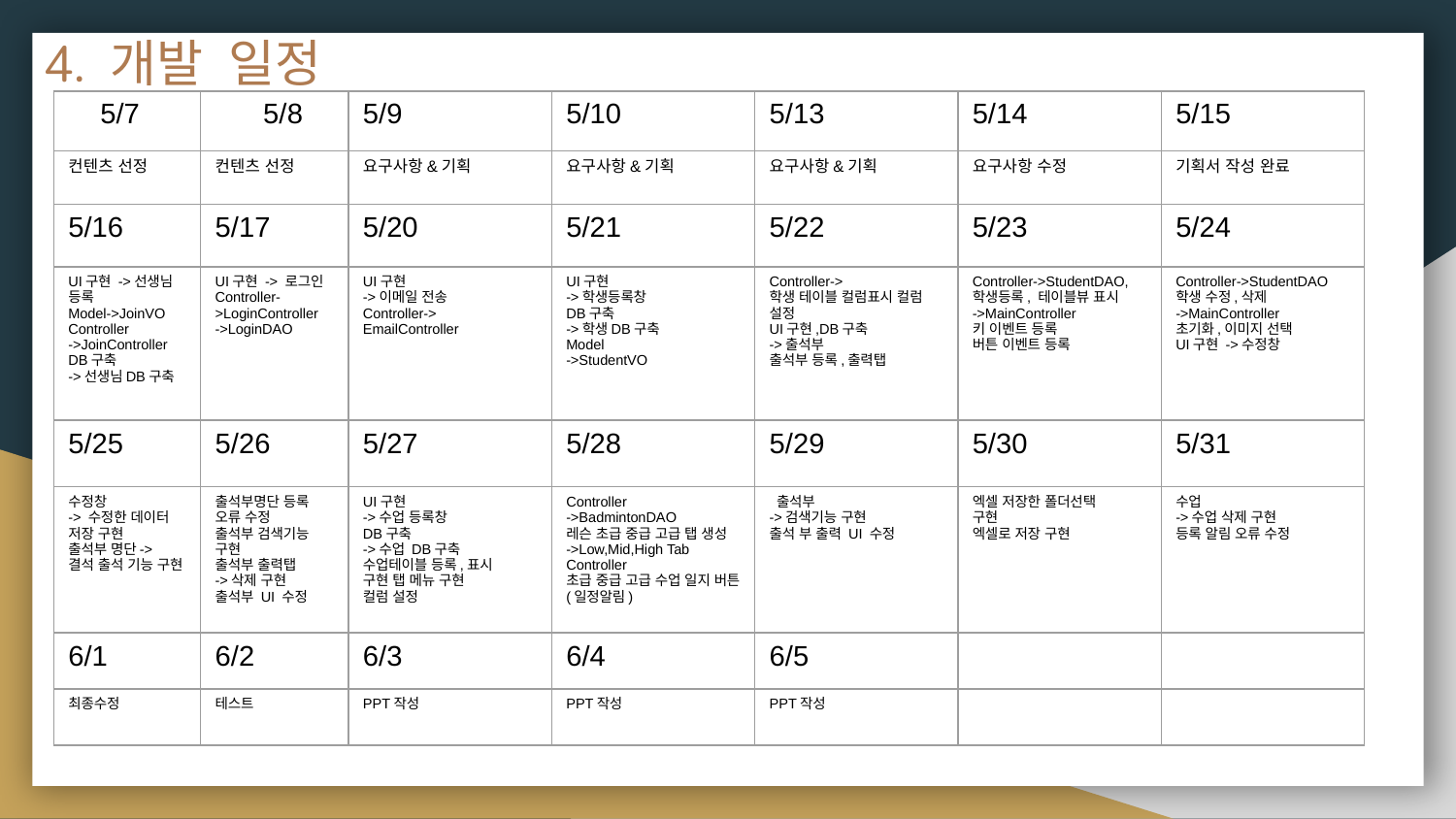

# 4. 개발  일정
| 5/7 | 5/8 | 5/9 | 5/10 | 5/13 | 5/14 | 5/15 |
| --- | --- | --- | --- | --- | --- | --- |
| 컨텐츠 선정 | 컨텐츠 선정 | 요구사항&기획 | 요구사항&기획 | 요구사항&기획 | 요구사항 수정 | 기획서 작성 완료 |
| 5/16 | 5/17 | 5/20 | 5/21 | 5/22 | 5/23 | 5/24 |
| UI구현 ->선생님 등록 Model->JoinVO Controller ->JoinController DB구축 ->선생님DB구축 | UI구현 -> 로그인 Controller->LoginController ->LoginDAO | UI구현 ->이메일 전송 Controller-> EmailController | UI구현 ->학생등록창 DB구축 ->학생DB구축 Model ->StudentVO | Controller-> 학생 테이블 컬럼표시 컬럼 설정 UI구현,DB구축 ->출석부 출석부 등록,출력탭 | Controller->StudentDAO,학생등록, 테이블뷰 표시 ->MainController 키 이벤트 등록 버튼 이벤트 등록 | Controller->StudentDAO 학생 수정,삭제 ->MainController 초기화,이미지 선택 UI구현 ->수정창 |
| 5/25 | 5/26 | 5/27 | 5/28 | 5/29 | 5/30 | 5/31 |
| 수정창 -> 수정한 데이터 저장 구현 출석부 명단-> 결석 출석 기능 구현 | 출석부명단 등록 오류 수정 출석부 검색기능 구현 출석부 출력탭 ->삭제 구현 출석부 UI 수정 | UI구현 ->수업 등록창 DB구축 ->수업 DB구축 수업테이블 등록,표시 구현 탭 메뉴 구현 컬럼 설정 | Controller ->BadmintonDAO 레슨 초급 중급 고급 탭 생성 ->Low,Mid,High Tab Controller 초급 중급 고급 수업 일지 버튼 (일정알림) | 출석부 ->검색기능 구현 출석 부 출력 UI 수정 | 엑셀 저장한 폴더선택 구현 엑셀로 저장 구현 | 수업 ->수업 삭제 구현 등록 알림 오류 수정 |
| 6/1 | 6/2 | 6/3 | 6/4 | 6/5 |  |  |
| 최종수정 | 테스트 | PPT작성 | PPT작성 | PPT작성 |  |  |